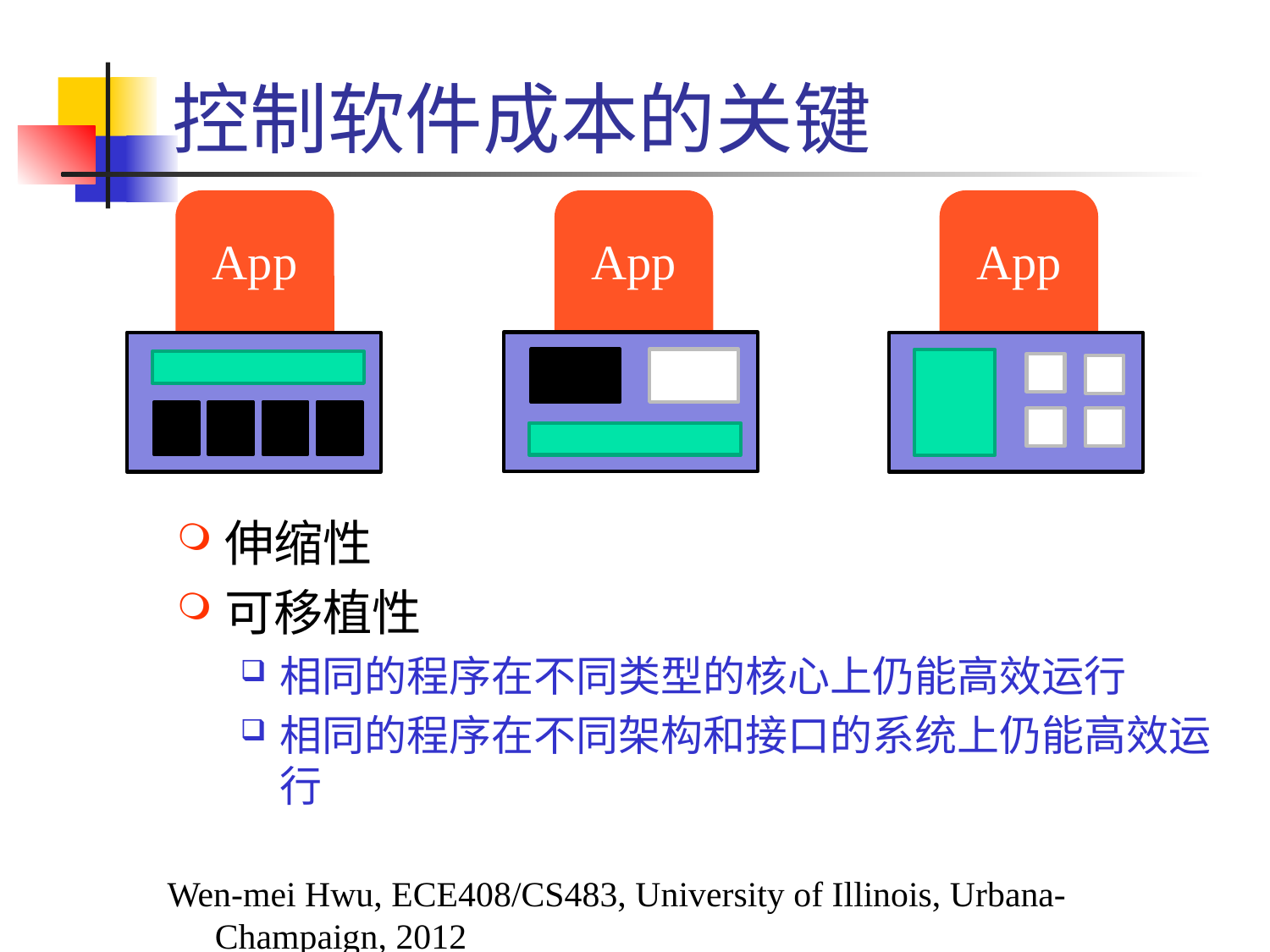

# 控制软件成本的关键
App

App

App

伸缩性
可移植性
相同的程序在不同类型的核心上仍能高效运行
相同的程序在不同架构和接口的系统上仍能高效运行
Wen-mei Hwu, ECE408/CS483, University of Illinois, Urbana-Champaign, 2012